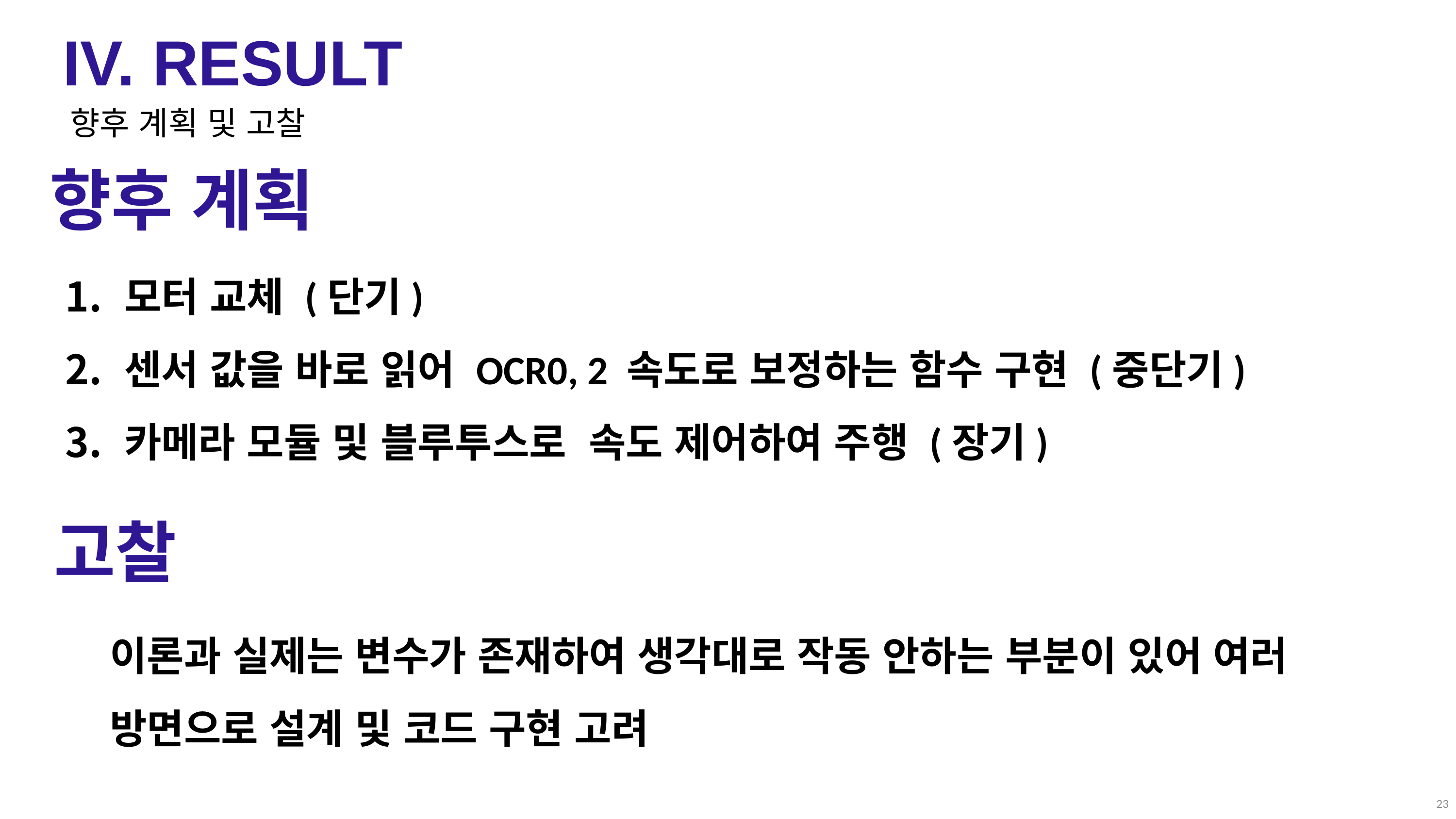

IV. RESULT
향후 계획 및 고찰
향후 계획
모터 교체 (단기)
센서 값을 바로 읽어 OCR0, 2 속도로 보정하는 함수 구현 (중단기)
카메라 모듈 및 블루투스로  속도 제어하여 주행 (장기)
고찰
이론과 실제는 변수가 존재하여 생각대로 작동 안하는 부분이 있어 여러
방면으로 설계 및 코드 구현 고려
23